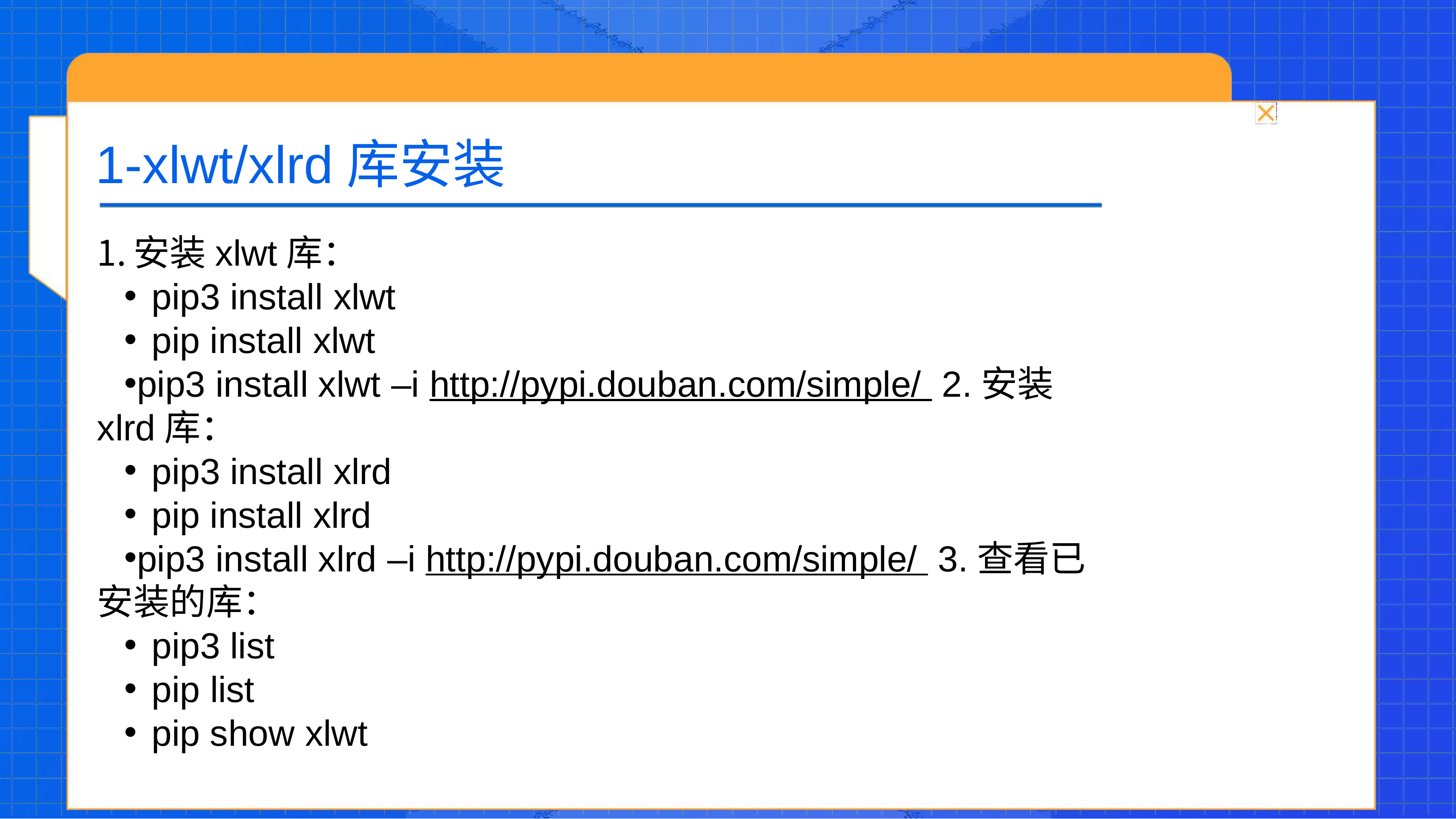

# 1-xlwt/xlrd库安装

安装xlwt库：
pip3 install xlwt
pip install xlwt
pip3 install xlwt –i http://pypi.douban.com/simple/  2.安装xlrd库：
pip3 install xlrd
pip install xlrd
pip3 install xlrd –i http://pypi.douban.com/simple/  3.查看已安装的库：
pip3 list
pip list
pip show xlwt